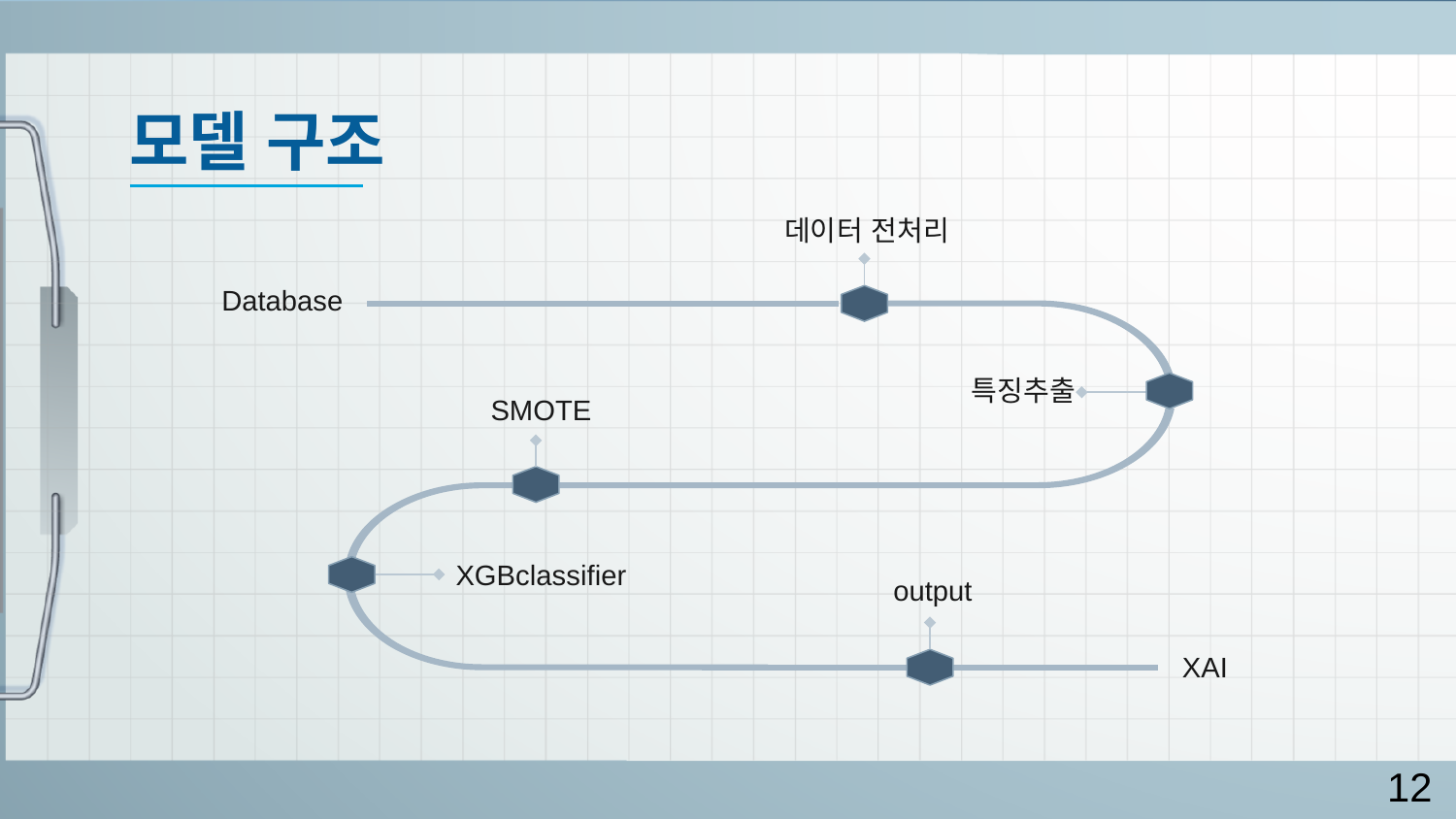

# 모델 구조
데이터 전처리

Database
특징추출
SMOTE
XGBclassifier
output
XAI
12